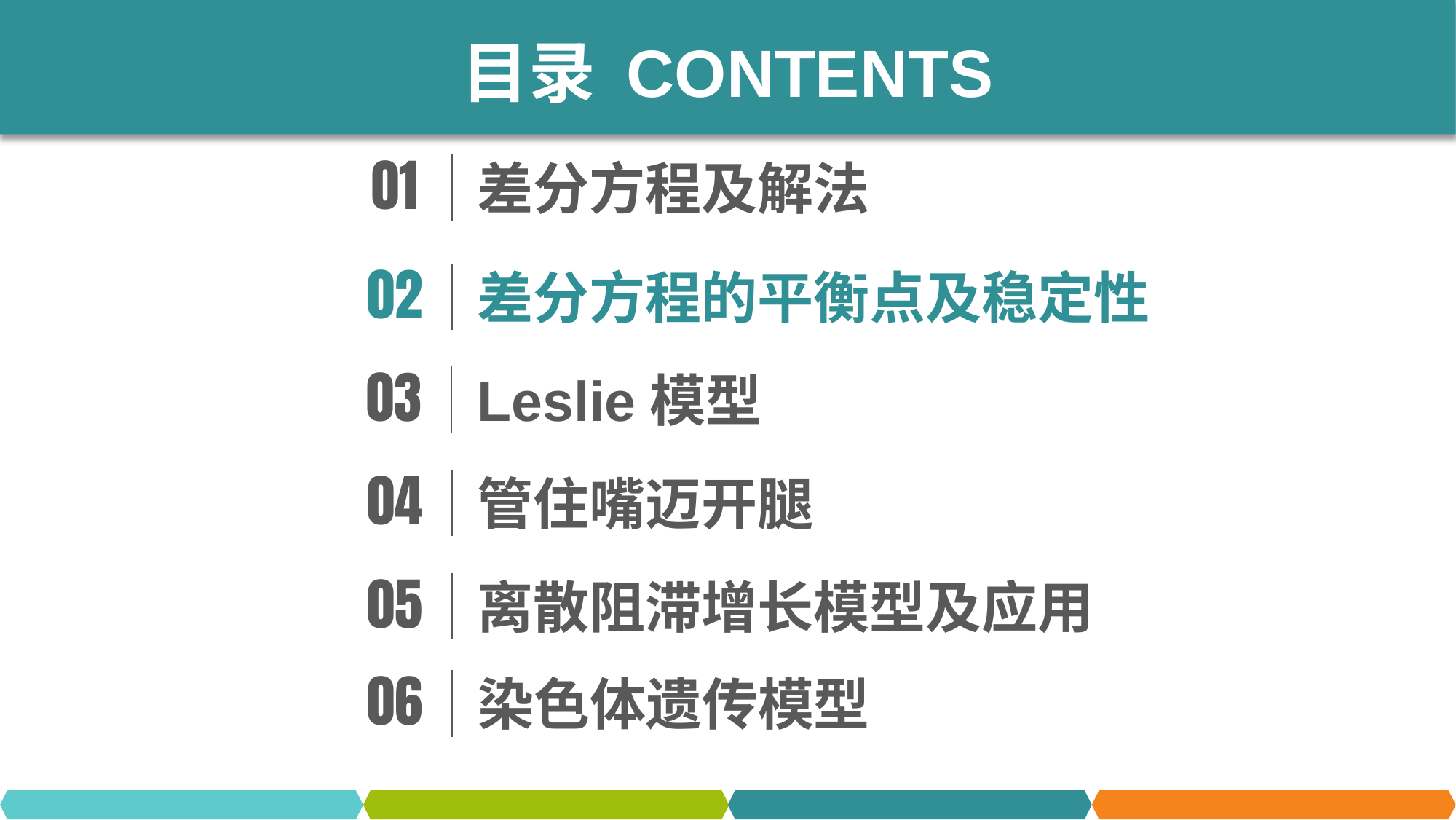

目录 CONTENTS
01
差分方程及解法
02
差分方程的平衡点及稳定性
03
Leslie模型
04
管住嘴迈开腿
05
离散阻滞增长模型及应用
06
染色体遗传模型